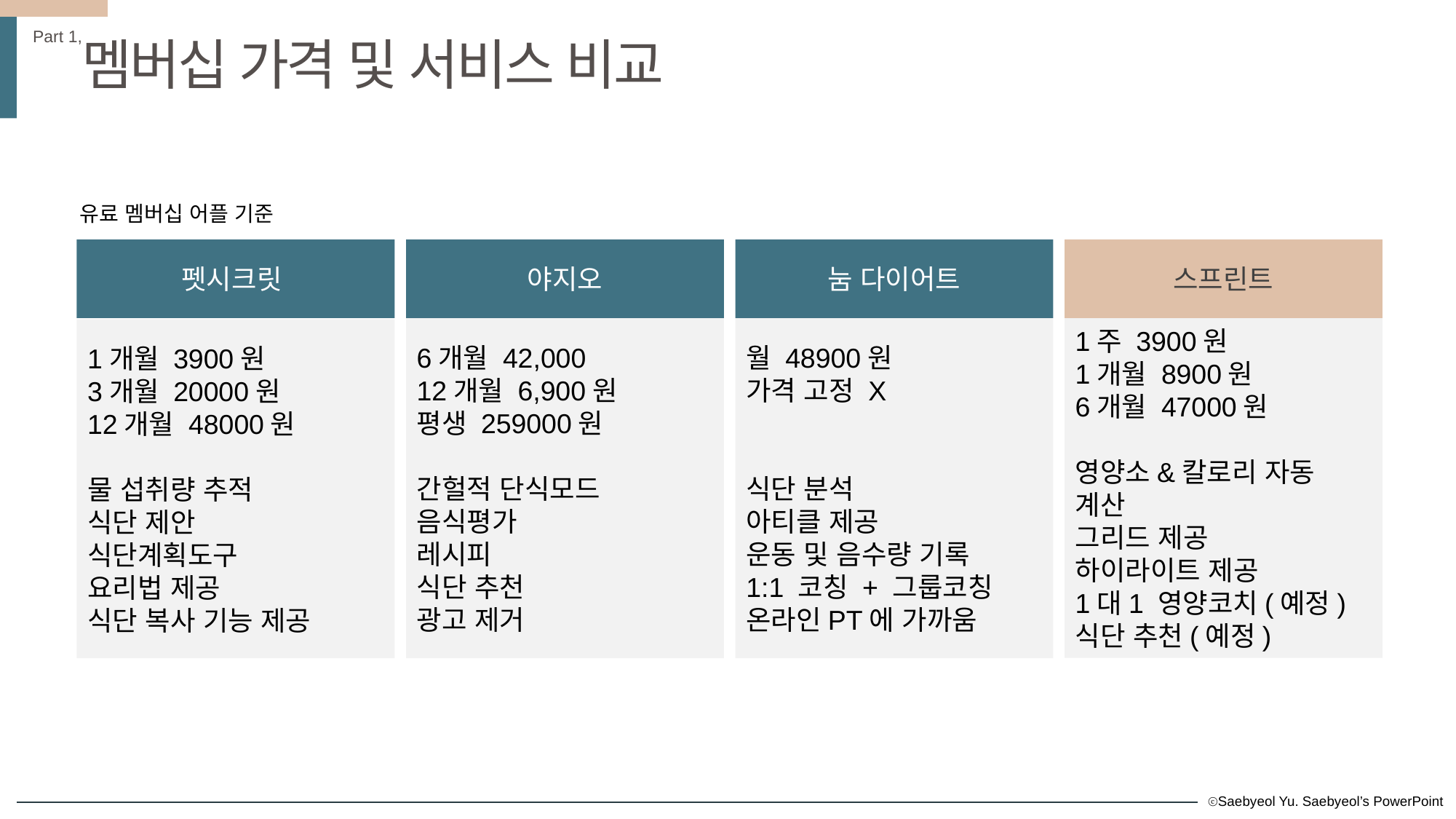

Part 1,
멤버십 가격 및 서비스 비교
유료 멤버십 어플 기준
펫시크릿
야지오
눔 다이어트
스프린트
1주 3900원
1개월 8900원
6개월 47000원

영양소&칼로리 자동 계산
그리드 제공
하이라이트 제공
1대1 영양코치(예정)
식단 추천(예정)
6개월 42,000
12개월 6,900원
평생 259000원

간헐적 단식모드
음식평가
레시피
식단 추천
광고 제거
월 48900원
가격 고정 X

식단 분석
아티클 제공
운동 및 음수량 기록
1:1 코칭 + 그룹코칭
온라인PT에 가까움
1개월 3900원
3개월 20000원
12개월 48000원

물 섭취량 추적
식단 제안
식단계획도구
요리법 제공
식단 복사 기능 제공